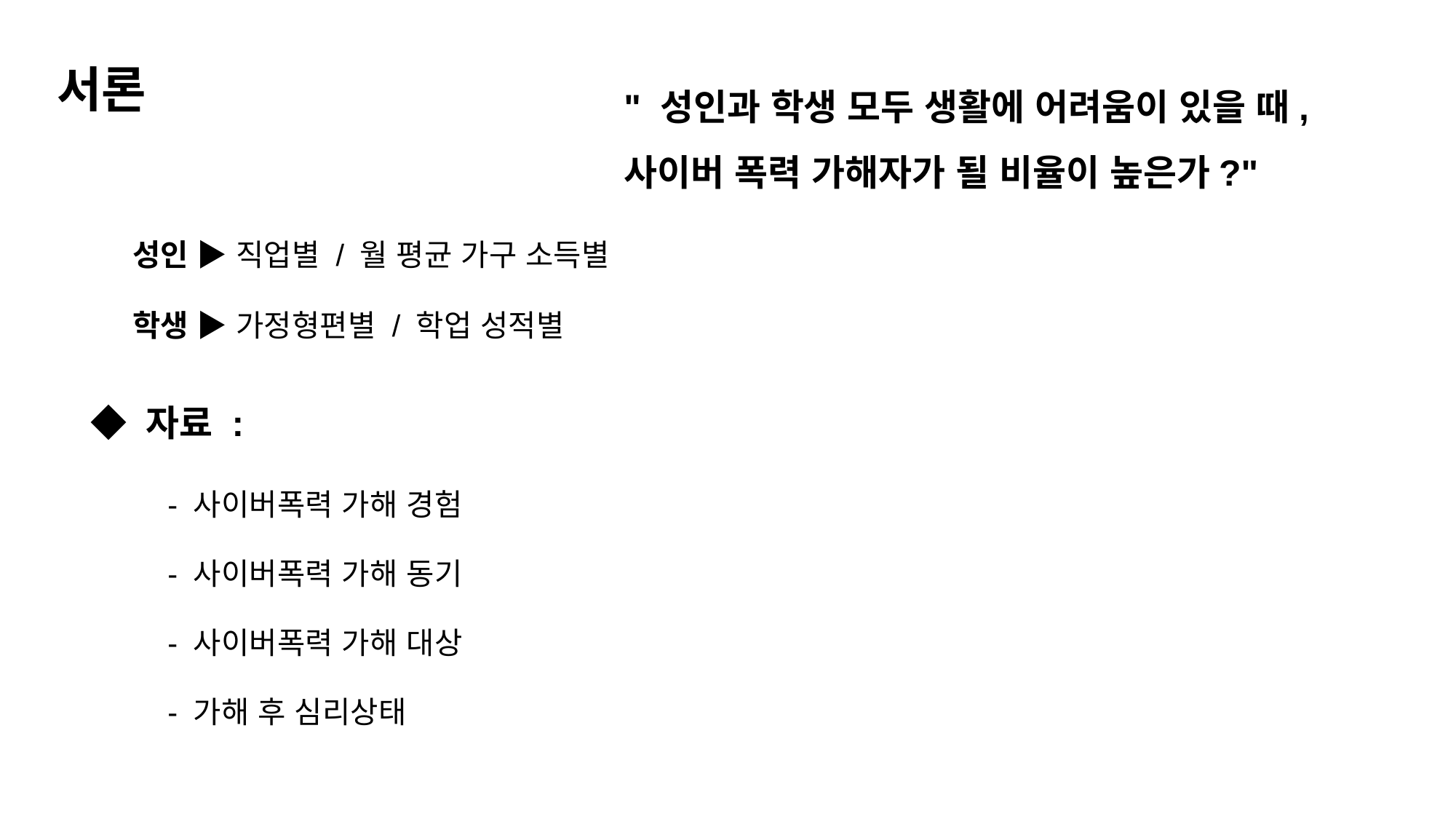

서론
" 성인과 학생 모두 생활에 어려움이 있을 때,
사이버 폭력 가해자가 될 비율이 높은가?"
성인 ▶ 직업별 / 월 평균 가구 소득별
학생 ▶ 가정형편별 / 학업 성적별
◆ 자료 :
- 사이버폭력 가해 경험

- 사이버폭력 가해 동기

- 사이버폭력 가해 대상

- 가해 후 심리상태